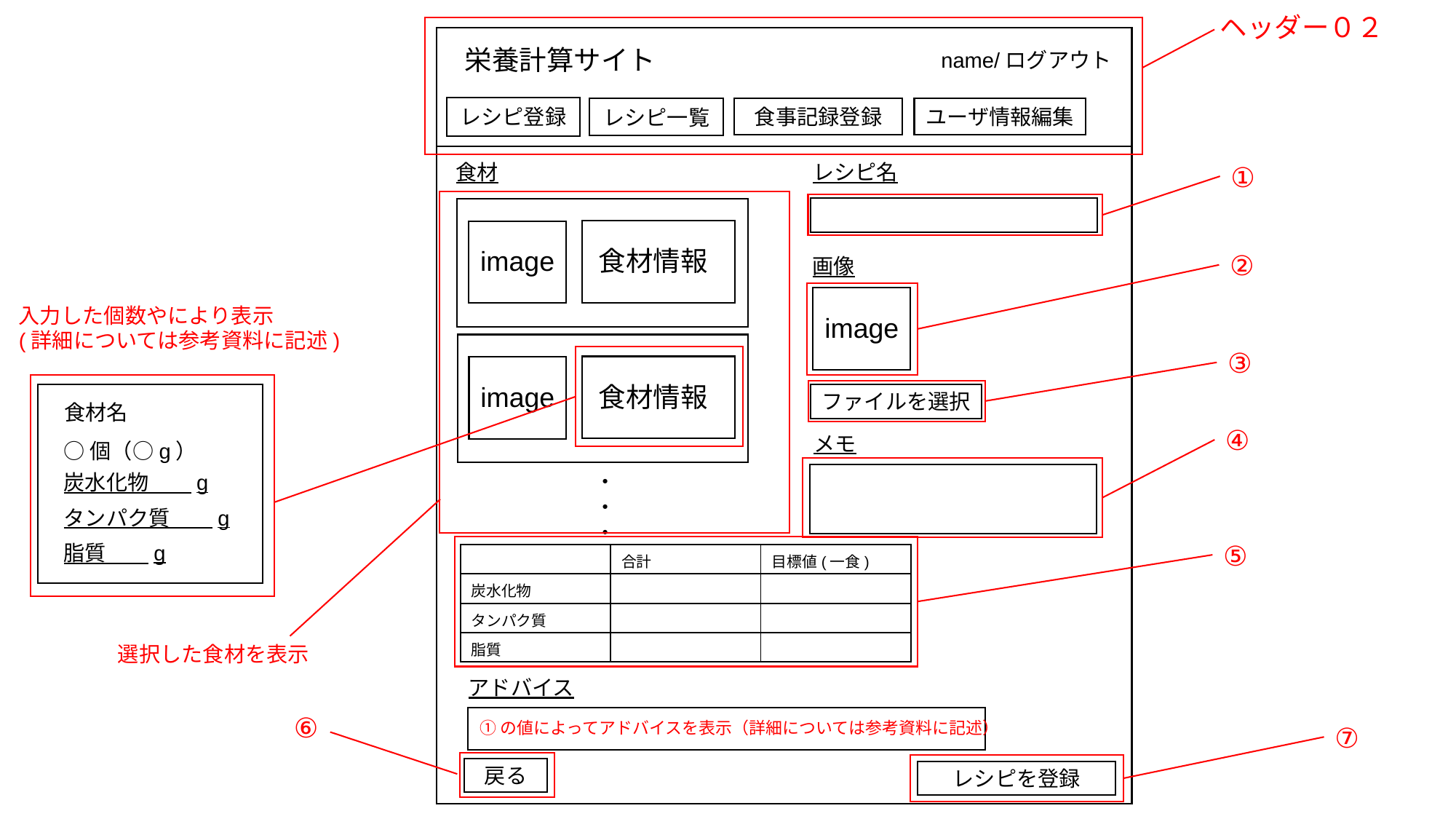

ヘッダー０２

画面id
S-03-02

栄養計算サイト
name/ログアウト

レシピ登録
ユーザ情報編集
食事記録登録
レシピ一覧
レシピ名
①

食材

image
食材情報
②
画像

image
③

ファイルを選択
入力した個数やにより表示
(詳細については参考資料に記述)

image
食材情報

食材名
④

メモ
○個（○g）
・
・
・
炭水化物　　g

タンパク質　　g
⑤

脂質　　g
|  | 合計 | 目標値(一食) |
| --- | --- | --- |
| 炭水化物 |  |  |
| タンパク質 |  |  |
| 脂質 |  |  |
選択した食材を表示
アドバイス
⑥

①の値によってアドバイスを表示（詳細については参考資料に記述）
⑦

戻る
レシピを登録